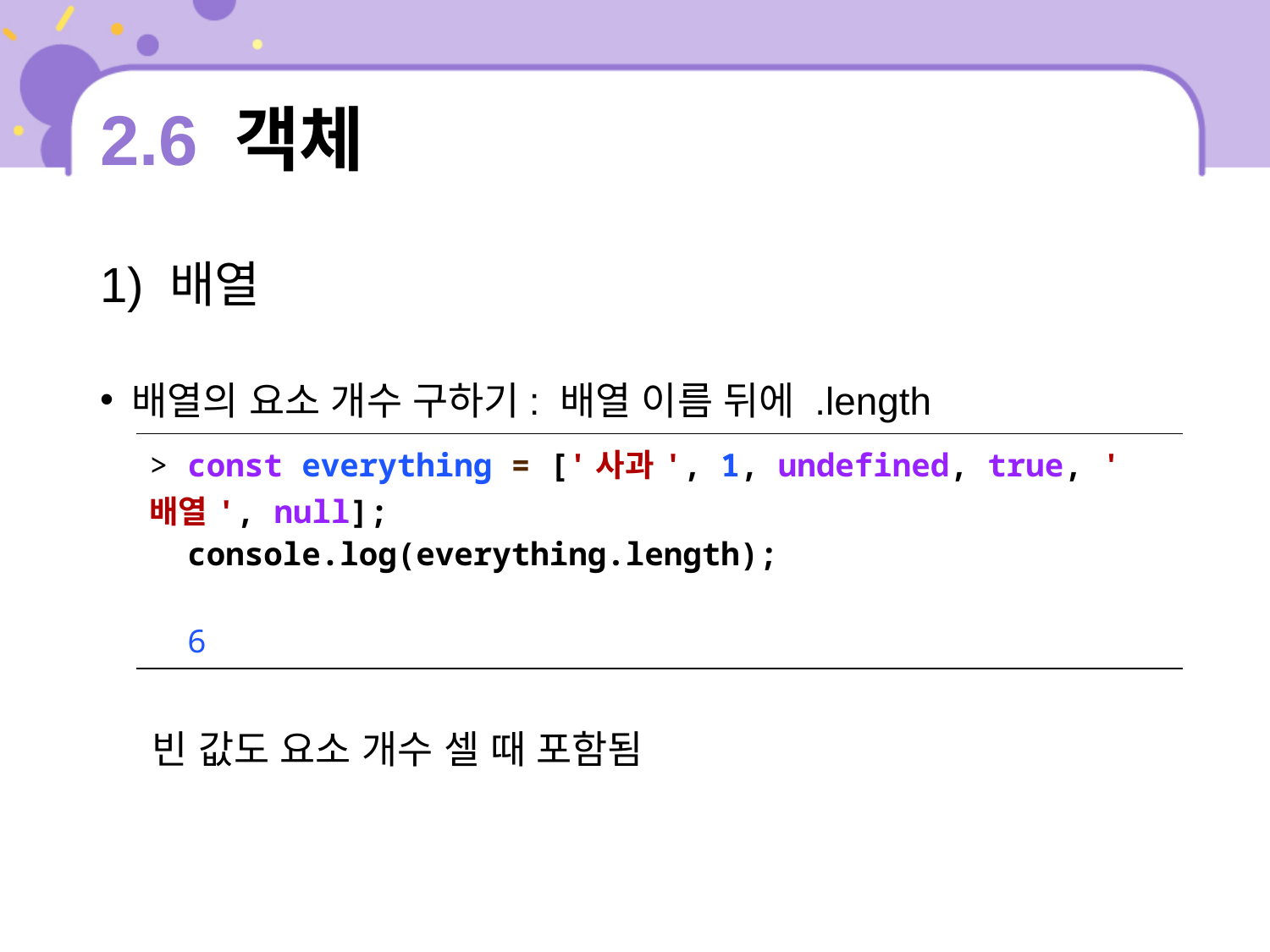

# 2.6 객체
1) 배열
배열의 요소 개수 구하기: 배열 이름 뒤에 .length
 빈 값도 요소 개수 셀 때 포함됨

| > const everything = ['사과', 1, undefined, true, '배열', null]; console.log(everything.length); 6 |
| --- |